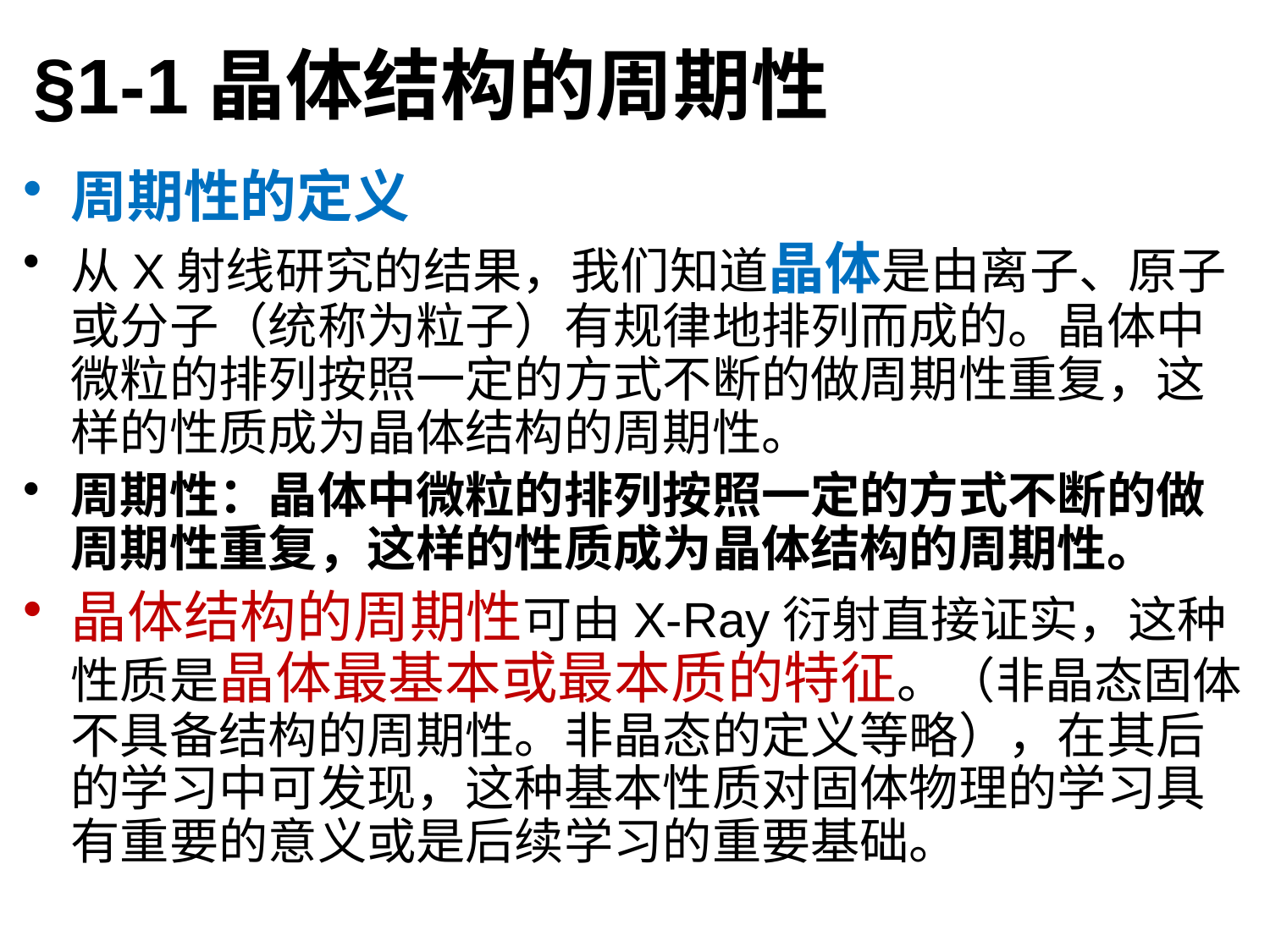

# §1-1晶体结构的周期性
周期性的定义
从X射线研究的结果，我们知道晶体是由离子、原子或分子（统称为粒子）有规律地排列而成的。晶体中微粒的排列按照一定的方式不断的做周期性重复，这样的性质成为晶体结构的周期性。
周期性：晶体中微粒的排列按照一定的方式不断的做周期性重复，这样的性质成为晶体结构的周期性。
晶体结构的周期性可由X-Ray衍射直接证实，这种性质是晶体最基本或最本质的特征。（非晶态固体不具备结构的周期性。非晶态的定义等略），在其后的学习中可发现，这种基本性质对固体物理的学习具有重要的意义或是后续学习的重要基础。